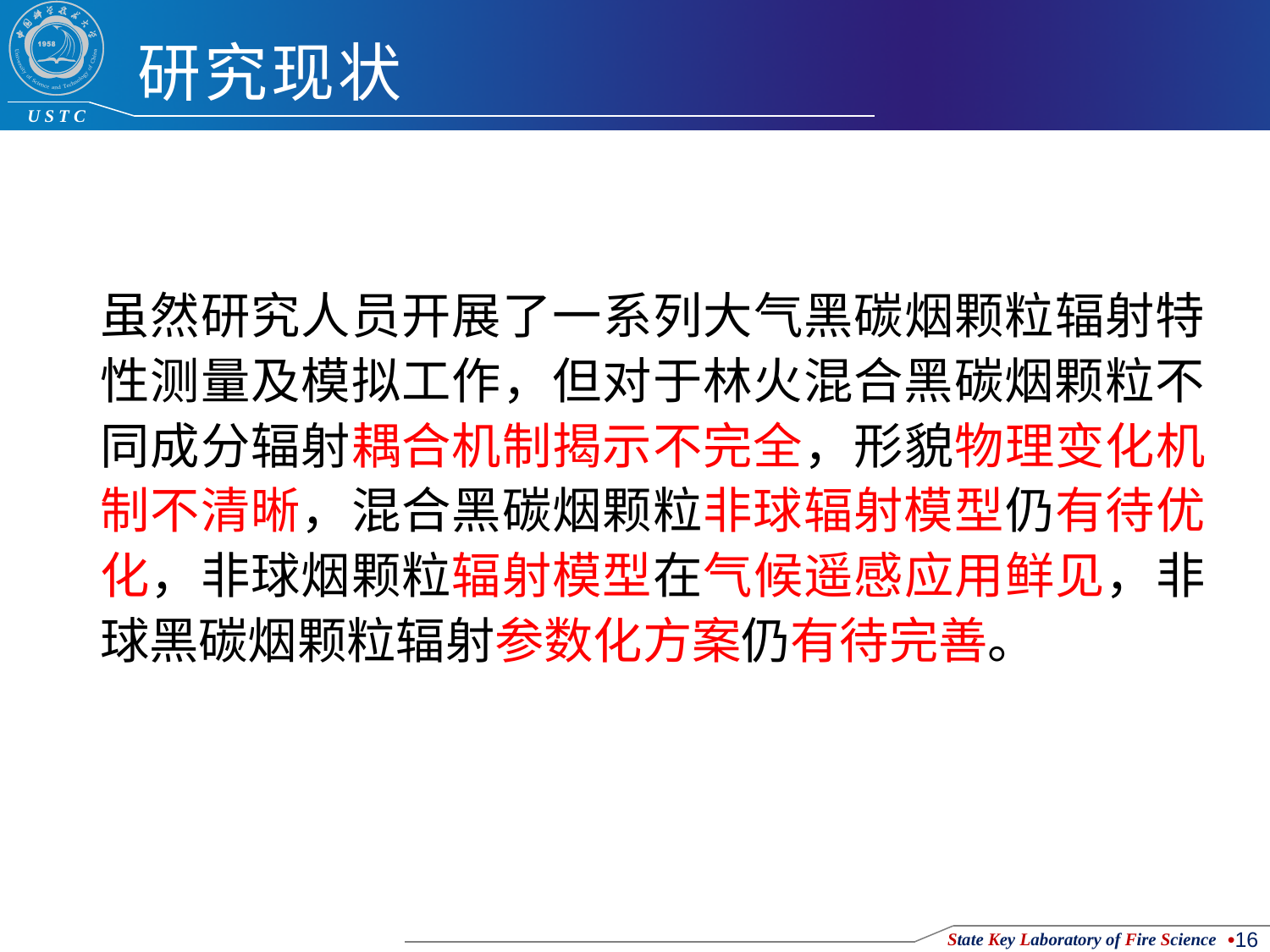

# 研究现状

虽然研究人员开展了一系列大气黑碳烟颗粒辐射特性测量及模拟工作，但对于林火混合黑碳烟颗粒不同成分辐射耦合机制揭示不完全，形貌物理变化机制不清晰，混合黑碳烟颗粒非球辐射模型仍有待优化，非球烟颗粒辐射模型在气候遥感应用鲜见，非球黑碳烟颗粒辐射参数化方案仍有待完善。